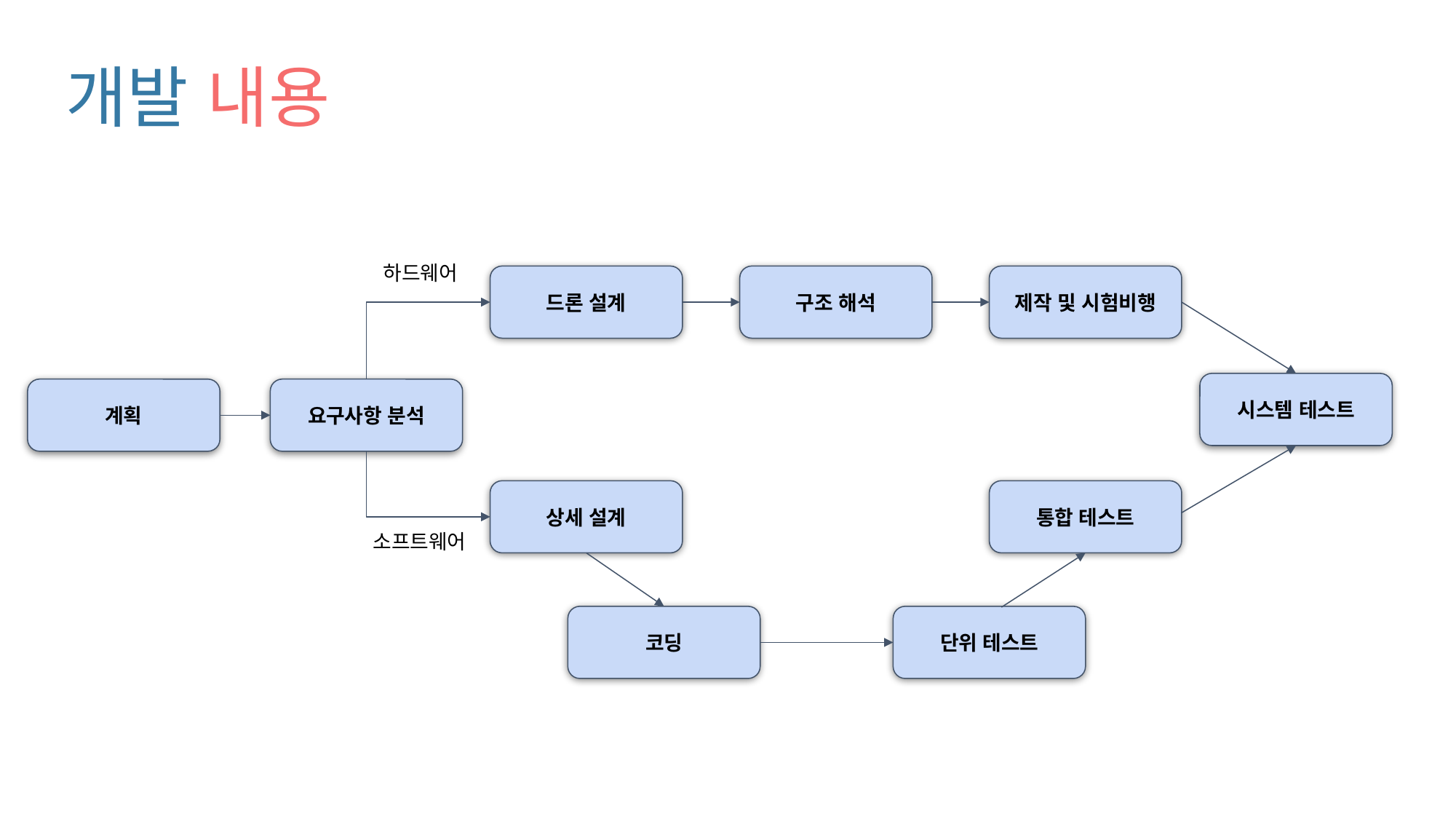

개발 내용
하드웨어
드론 설계
구조 해석
제작 및 시험비행
시스템 테스트
계획
요구사항 분석
상세 설계
통합 테스트
소프트웨어
코딩
단위 테스트